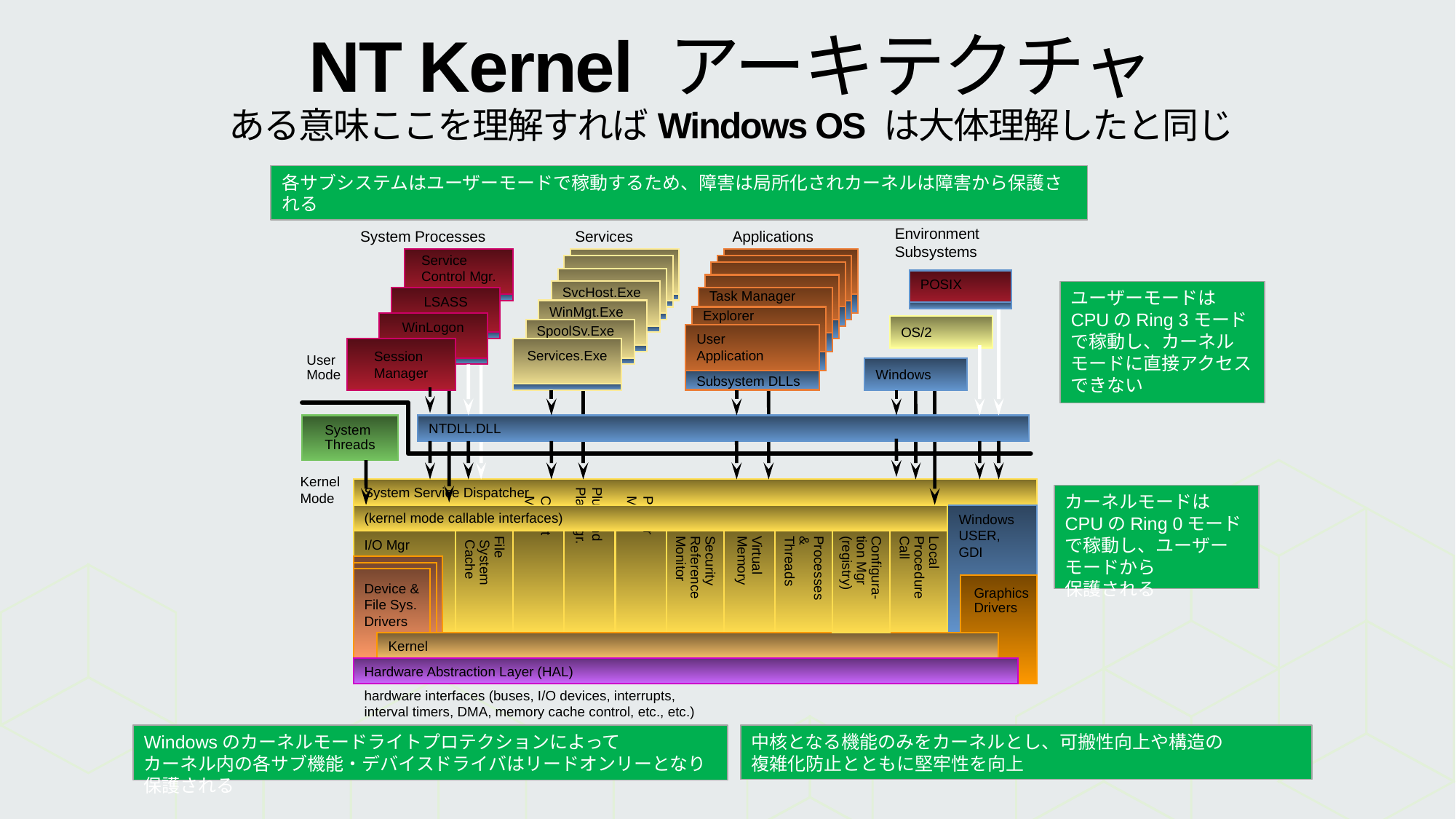

# NT Kernel アーキテクチャ ある意味ここを理解すればWindows OS は大体理解したと同じ
各サブシステムはユーザーモードで稼動するため、障害は局所化されカーネルは障害から保護される
Environment
Subsystems
System Processes
Services
Applications
Service
Control Mgr.

POSIX

SvcHost.Exe

LSASS

Task Manager

WinMgt.Exe

Explorer

WinLogon

OS/2
SpoolSv.Exe

User
Application
Subsystem DLLs
Session  Manager
Services.Exe

User
Mode
Kernel
Mode

Windows

System
Threads
NTDLL.DLL

System Service Dispatcher
(kernel mode callable interfaces)
Windows
USER,
GDI

I/O Mgr
File
 System
 Cache
Object
Mgr.
Plug and
Play Mgr.
Power
Mgr.
Security
Reference
Monitor
Virtual
Memory
Processes
&
Threads
Configura-
tion Mgr
(registry)
Local
Procedure
Call

Device &
File Sys.
Drivers
Graphics
Drivers
Kernel
Hardware Abstraction Layer (HAL)
hardware interfaces (buses, I/O devices, interrupts,
interval timers, DMA, memory cache control, etc., etc.)
ユーザーモードはCPUのRing 3モードで稼動し、カーネルモードに直接アクセスできない
カーネルモードはCPUのRing 0モードで稼動し、ユーザーモードから
保護される
Windowsのカーネルモードライトプロテクションによって
カーネル内の各サブ機能・デバイスドライバはリードオンリーとなり保護される
中核となる機能のみをカーネルとし、可搬性向上や構造の
複雑化防止とともに堅牢性を向上